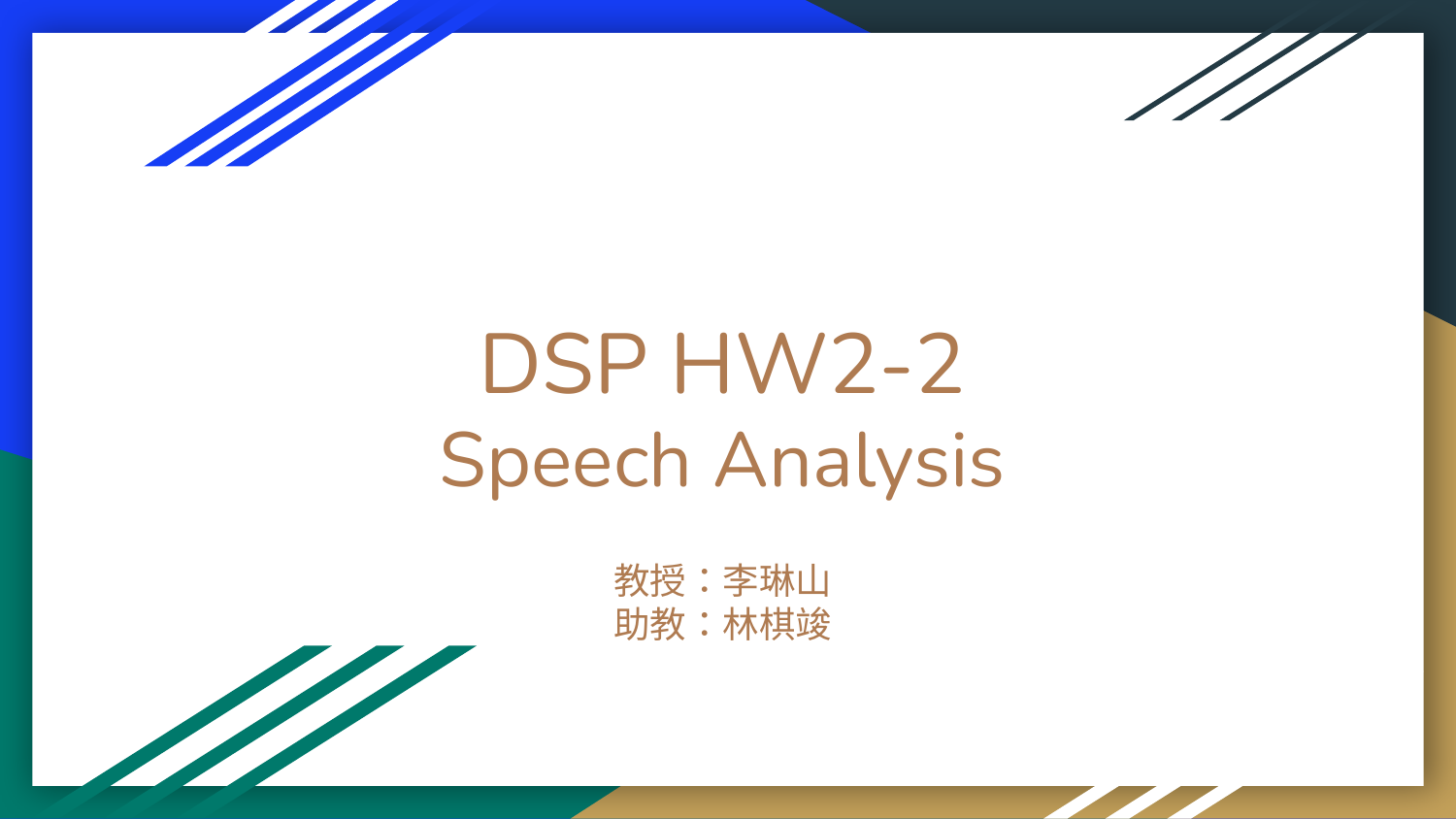

# DSP HW2-2 Speech Analysis
教授：李琳山
助教：林棋竣